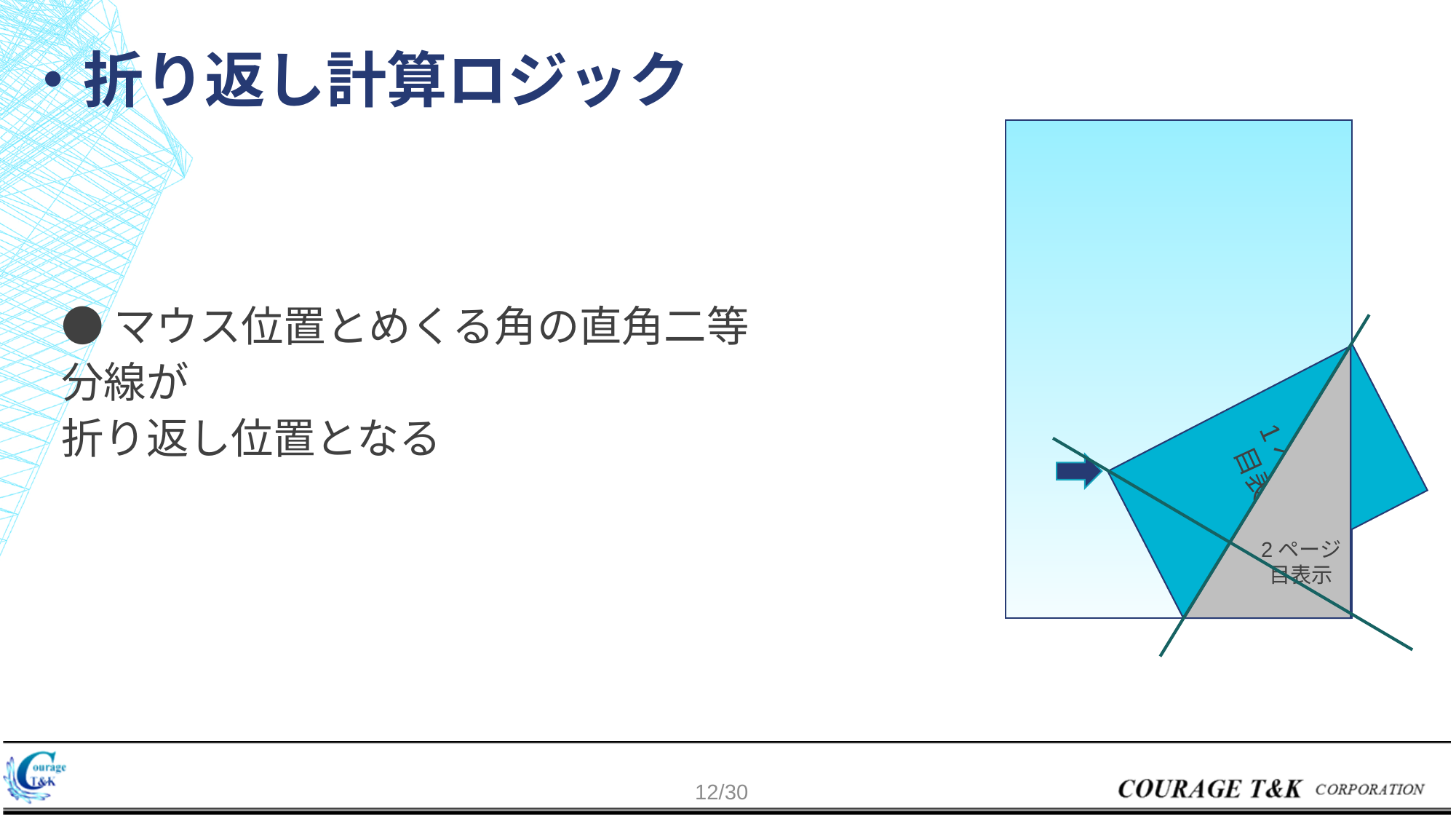

# ・折り返し計算ロジック

●マウス位置とめくる角の直角二等分線が
折り返し位置となる

1ページ目表示

目ジーペ１表示
2ページ目表示
12/30